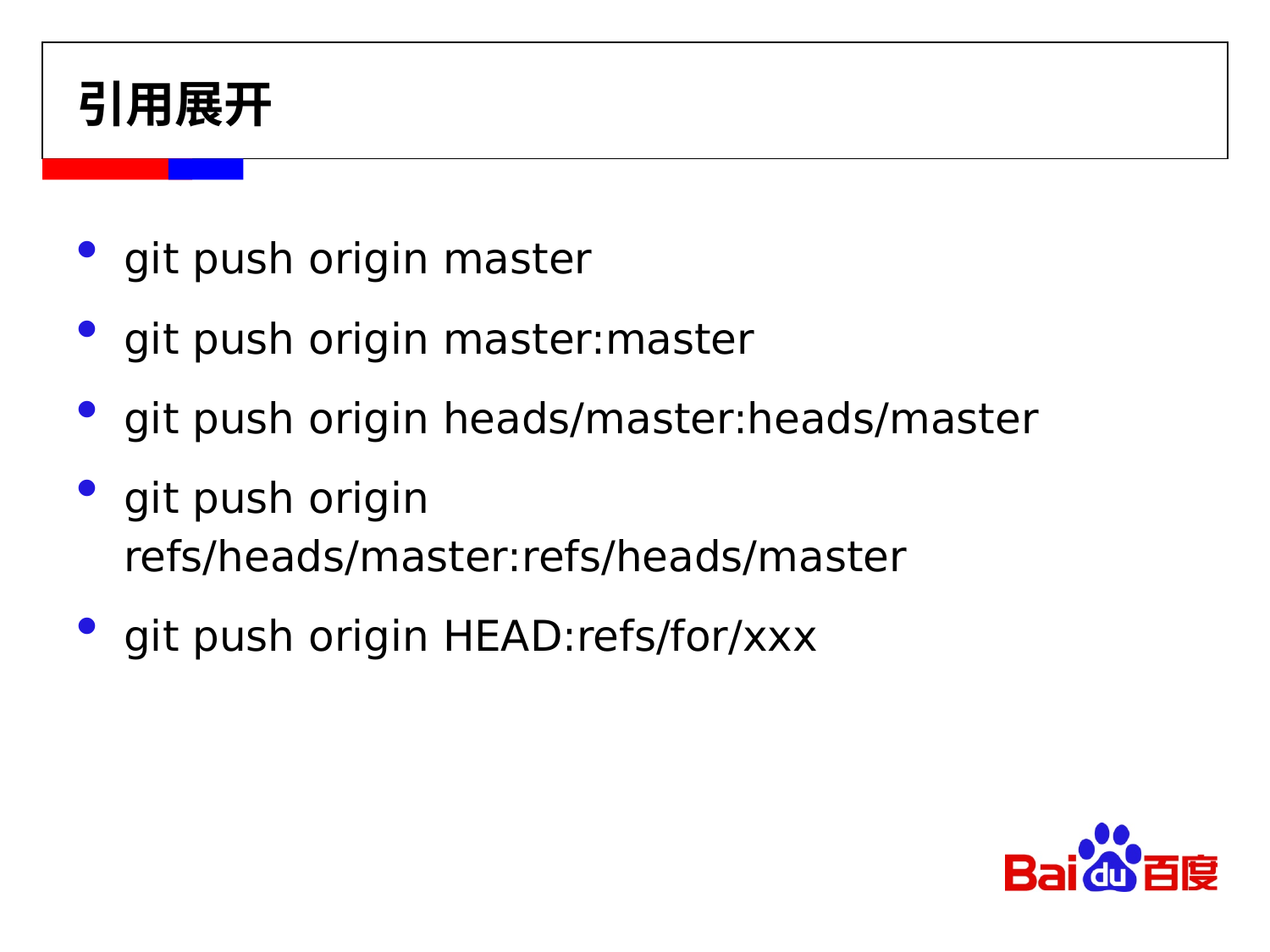

# 引用展开
git push origin master
git push origin master:master
git push origin heads/master:heads/master
git push origin refs/heads/master:refs/heads/master
git push origin HEAD:refs/for/xxx